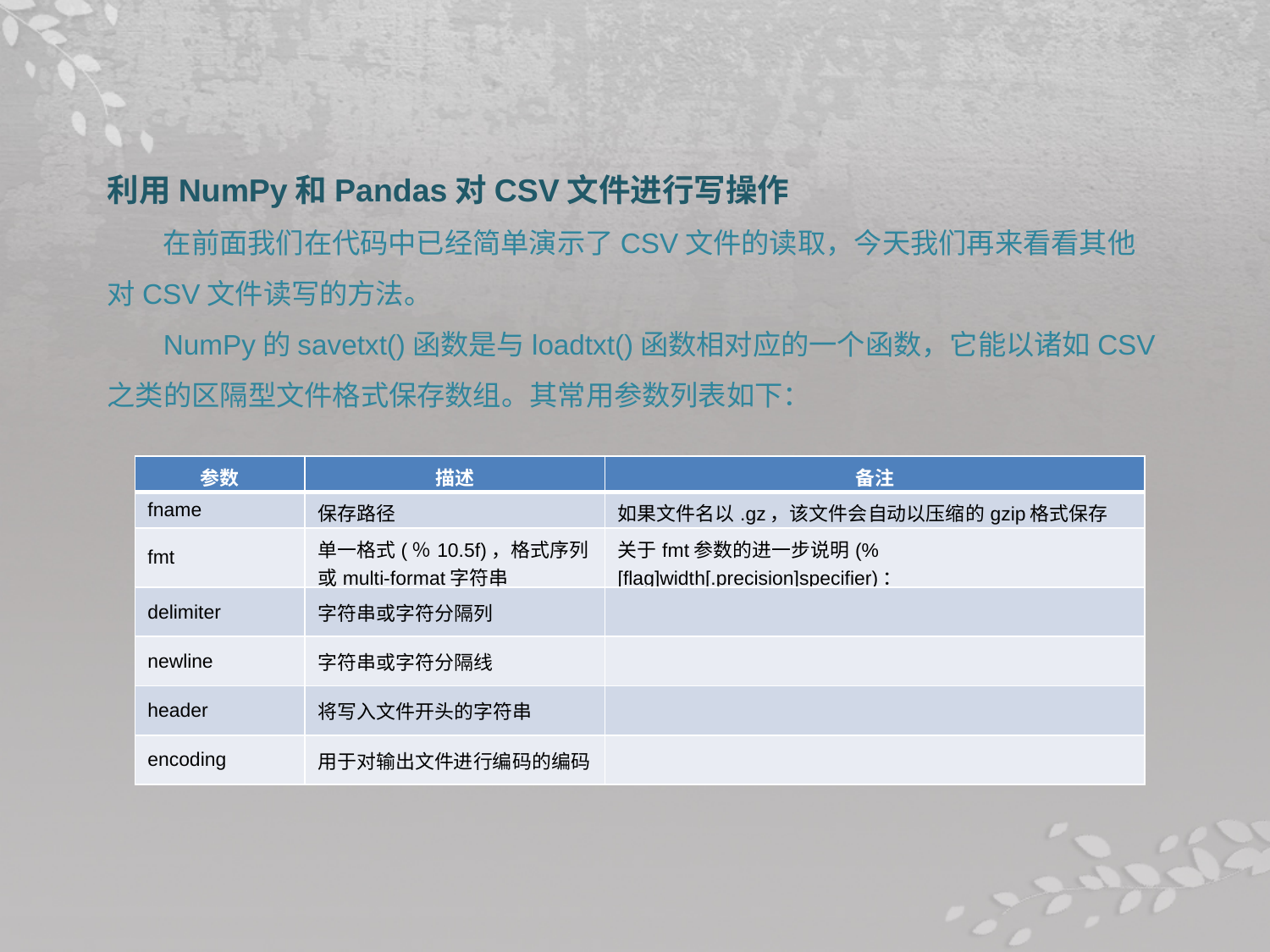

利用NumPy和Pandas对CSV文件进行写操作
在前面我们在代码中已经简单演示了CSV文件的读取，今天我们再来看看其他对CSV文件读写的方法。
NumPy的savetxt()函数是与loadtxt()函数相对应的一个函数，它能以诸如CSV之类的区隔型文件格式保存数组。其常用参数列表如下：
| 参数 | 描述 | 备注 |
| --- | --- | --- |
| fname | 保存路径 | 如果文件名以.gz，该文件会自动以压缩的gzip格式保存 |
| fmt | 单一格式(％10.5f)，格式序列或multi-format字符串 | 关于fmt参数的进一步说明(%[flag]width[.precision]specifier)： |
| delimiter | 字符串或字符分隔列 |  |
| newline | 字符串或字符分隔线 |  |
| header | 将写入文件开头的字符串 |  |
| encoding | 用于对输出文件进行编码的编码 |  |